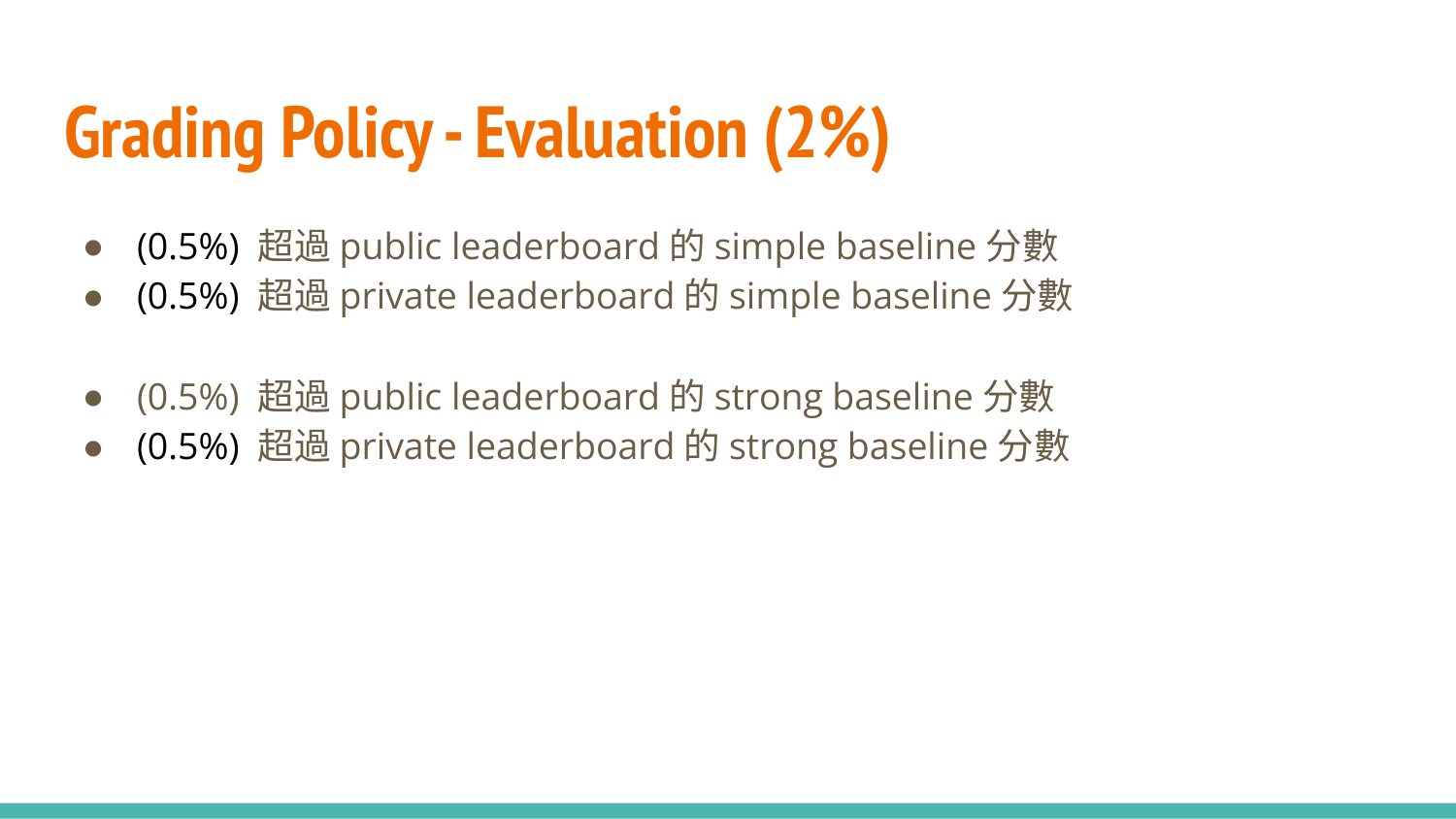

# Grading Policy - Evaluation (2%)
(0.5%) 超過public leaderboard的simple baseline分數
(0.5%) 超過private leaderboard的simple baseline分數
(0.5%) 超過public leaderboard的strong baseline分數
(0.5%) 超過private leaderboard的strong baseline分數